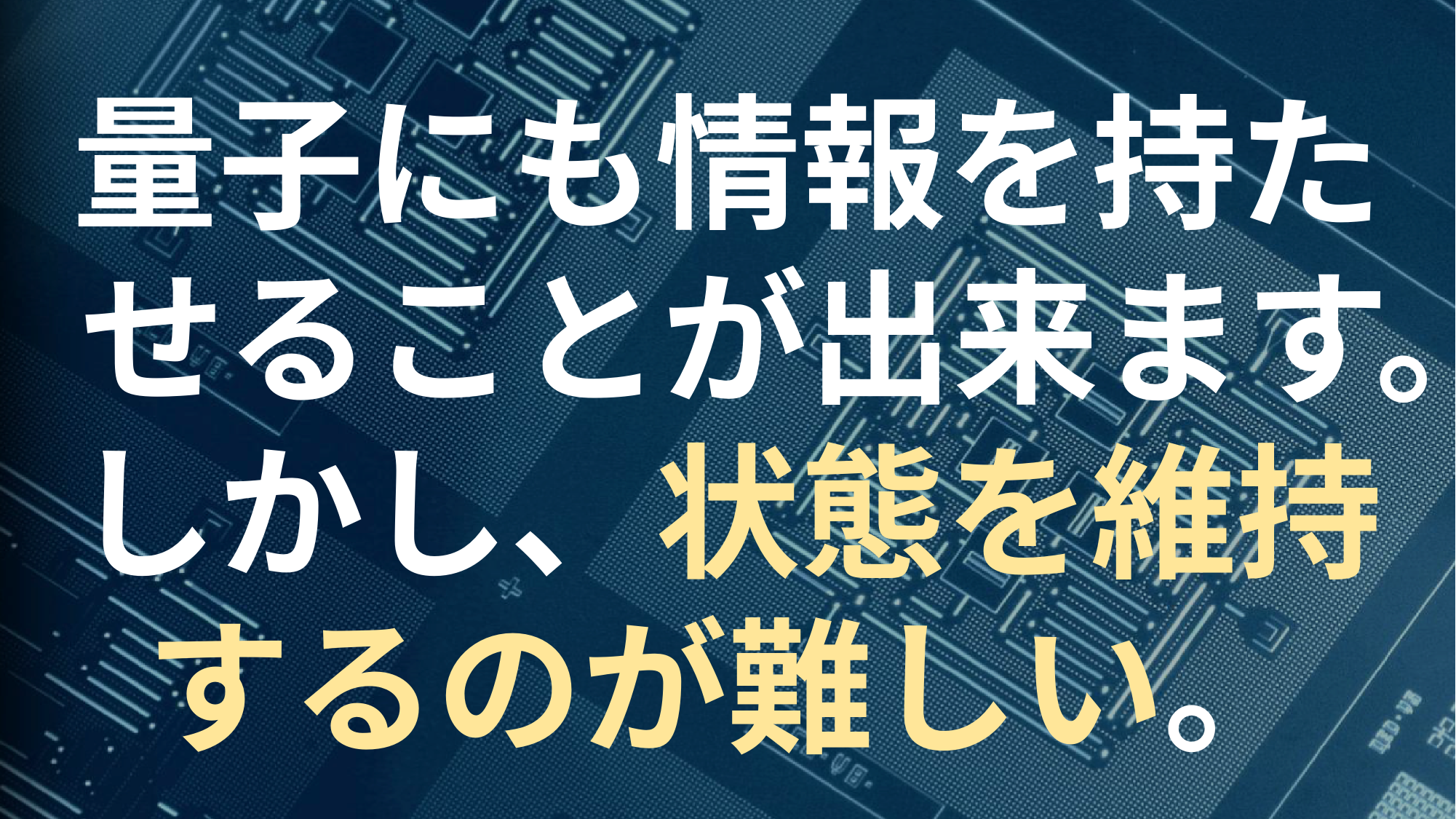

量子にも情報を持たせることが出来ます。
しかし、状態を維持するのが難しい。